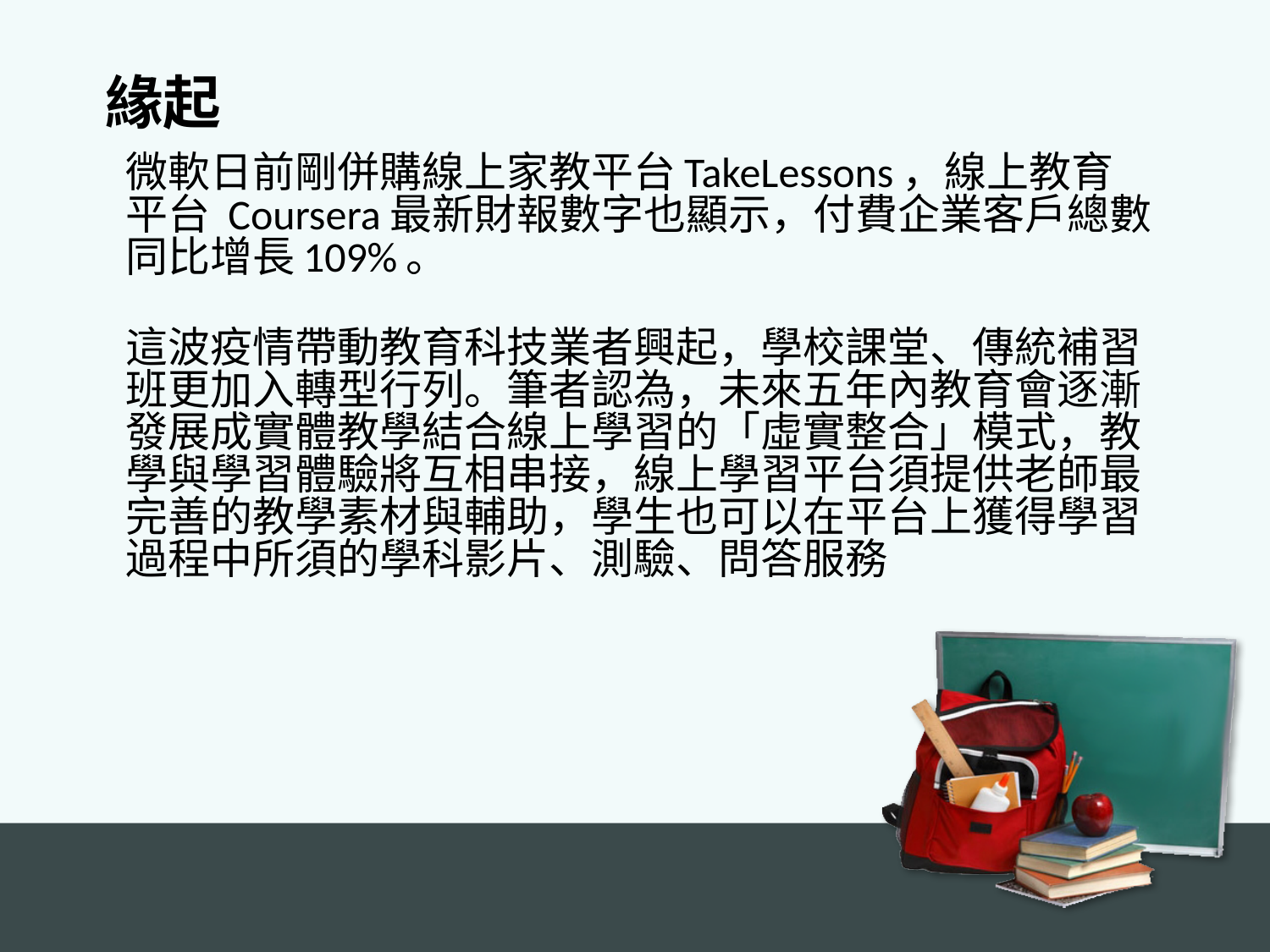

緣起
微軟日前剛併購線上家教平台TakeLessons，線上教育平台 Coursera最新財報數字也顯示，付費企業客戶總數同比增長109%。
這波疫情帶動教育科技業者興起，學校課堂、傳統補習班更加入轉型行列。筆者認為，未來五年內教育會逐漸發展成實體教學結合線上學習的「虛實整合」模式，教學與學習體驗將互相串接，線上學習平台須提供老師最完善的教學素材與輔助，學生也可以在平台上獲得學習過程中所須的學科影片、測驗、問答服務